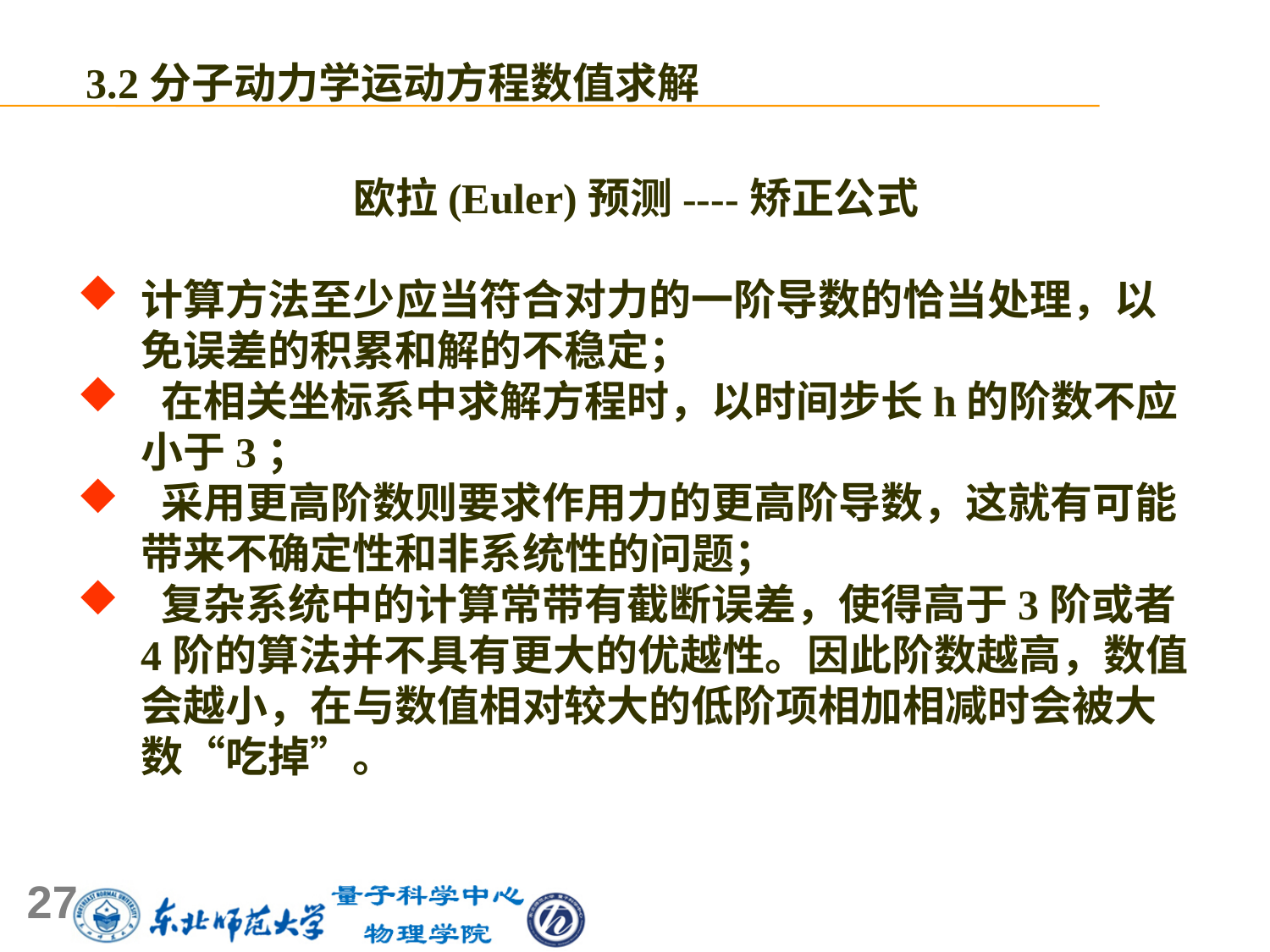

3.2分子动力学运动方程数值求解

欧拉(Euler)预测----矫正公式

计算方法至少应当符合对力的一阶导数的恰当处理，以免误差的积累和解的不稳定；
 在相关坐标系中求解方程时，以时间步长h的阶数不应小于3；
 采用更高阶数则要求作用力的更高阶导数，这就有可能带来不确定性和非系统性的问题；
 复杂系统中的计算常带有截断误差，使得高于3阶或者4阶的算法并不具有更大的优越性。因此阶数越高，数值会越小，在与数值相对较大的低阶项相加相减时会被大数“吃掉”。
27